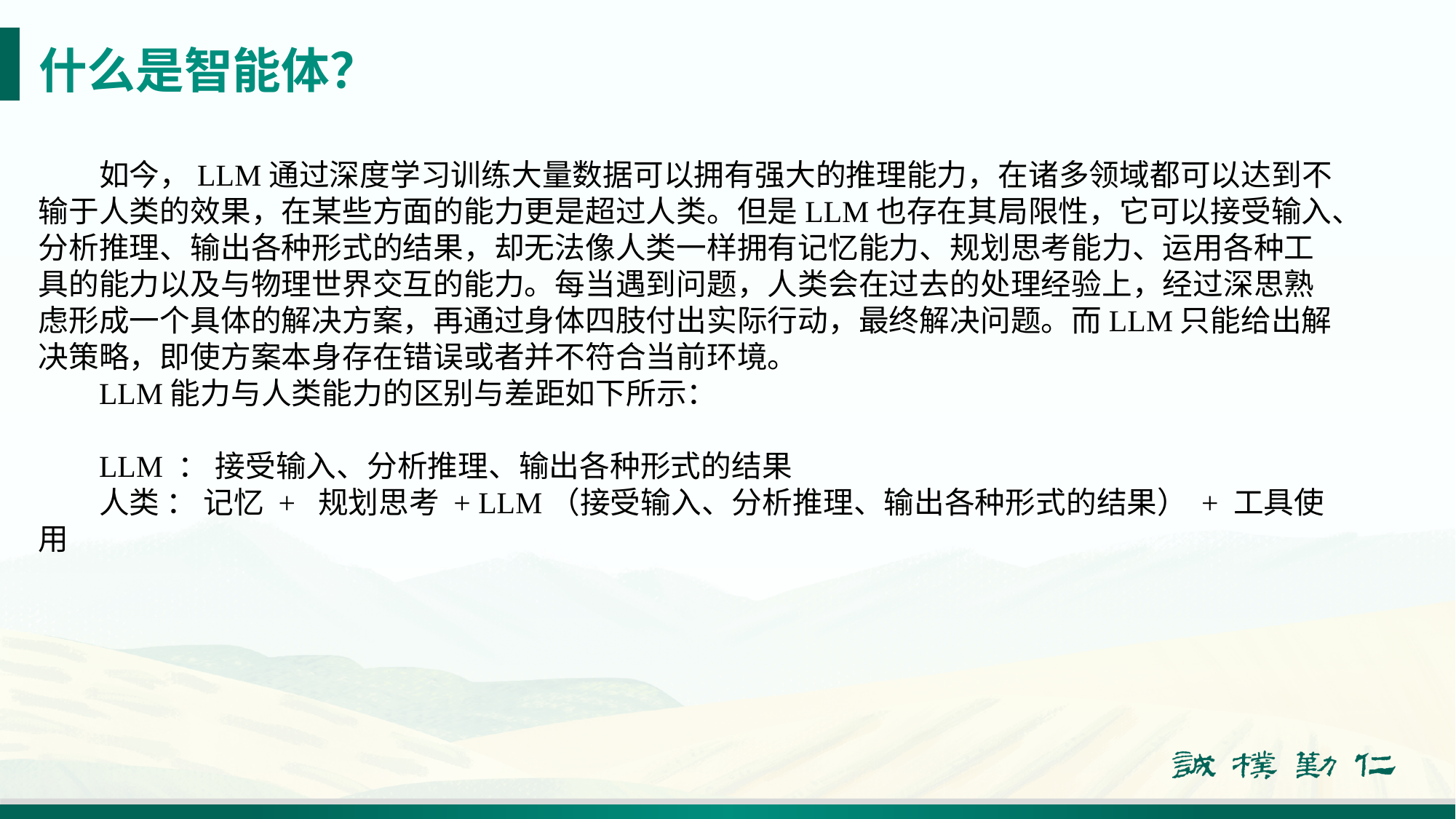

# 什么是智能体？
如今，LLM通过深度学习训练大量数据可以拥有强大的推理能力，在诸多领域都可以达到不输于人类的效果，在某些方面的能力更是超过人类。但是LLM也存在其局限性，它可以接受输入、分析推理、输出各种形式的结果，却无法像人类一样拥有记忆能力、规划思考能力、运用各种工具的能力以及与物理世界交互的能力。每当遇到问题，人类会在过去的处理经验上，经过深思熟虑形成一个具体的解决方案，再通过身体四肢付出实际行动，最终解决问题。而LLM只能给出解决策略，即使方案本身存在错误或者并不符合当前环境。
LLM能力与人类能力的区别与差距如下所示：

LLM ： 接受输入、分析推理、输出各种形式的结果
人类 ： 记忆 +  规划思考 + LLM（接受输入、分析推理、输出各种形式的结果） + 工具使用